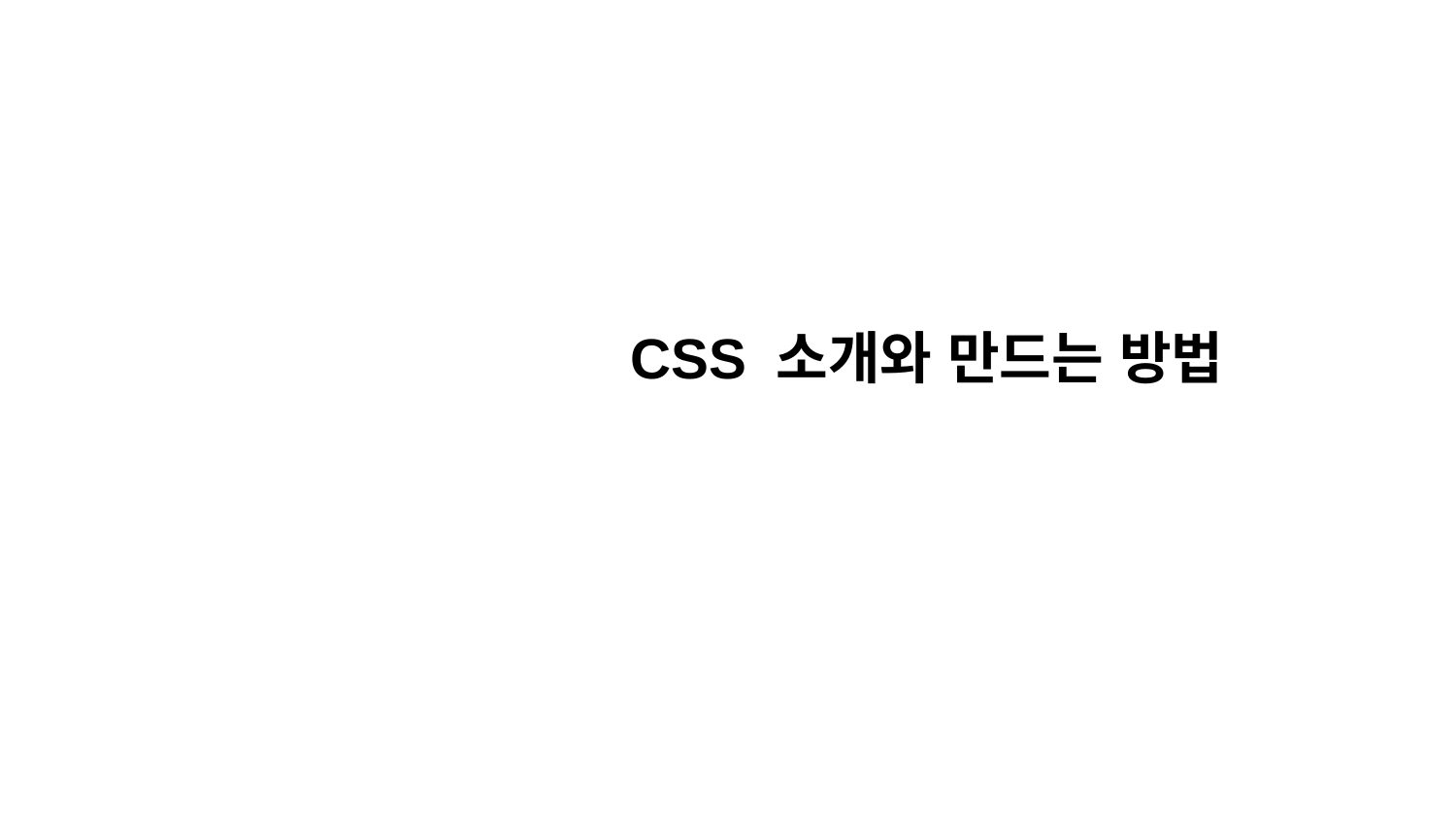

※ 재 배포 및 편집은 금지됩니다.(저작권 관련)
CSS
CSS 소개와 만드는 방법